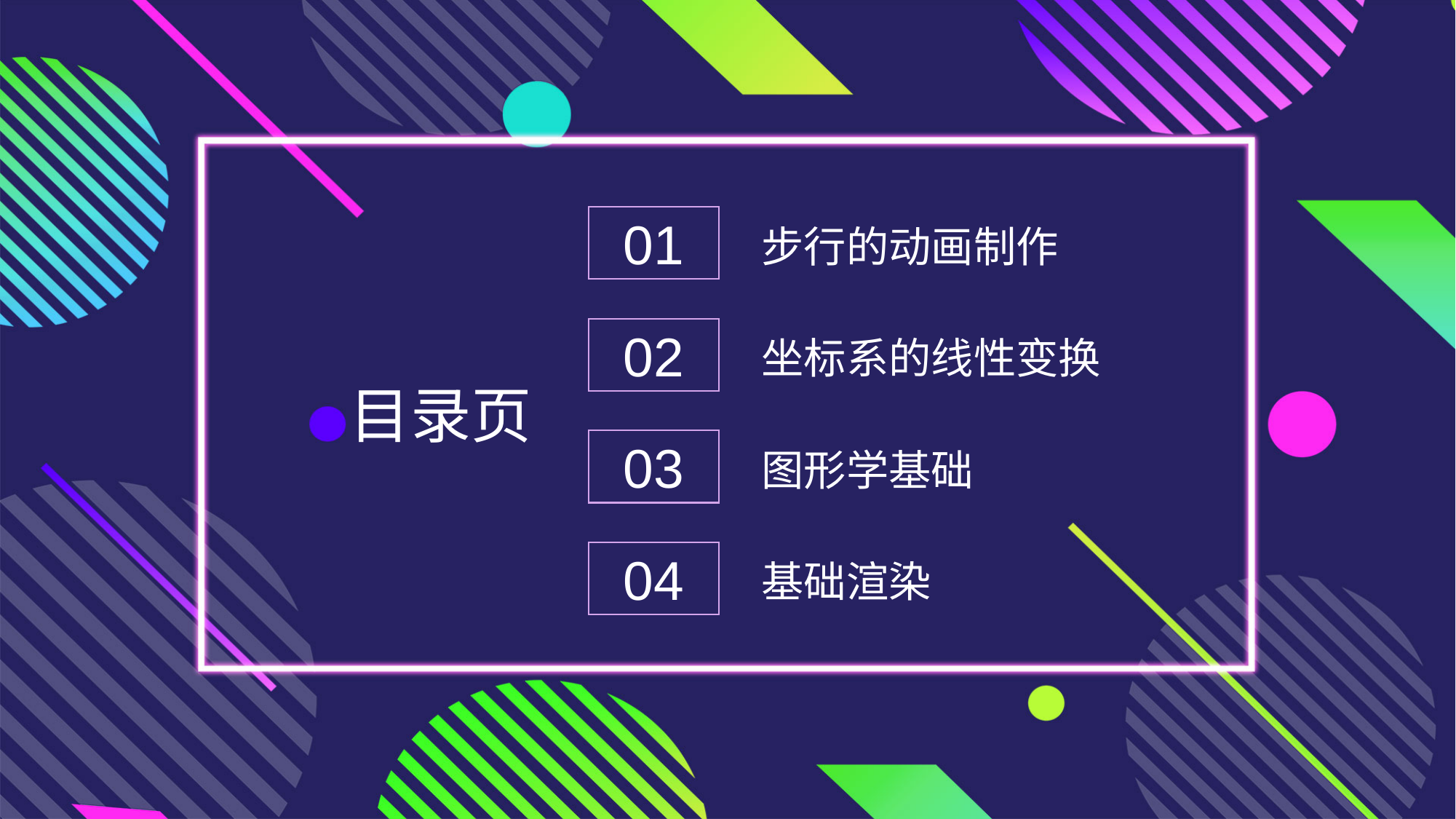

01
步行的动画制作
02
坐标系的线性变换
目录页
03
图形学基础
04
基础渲染